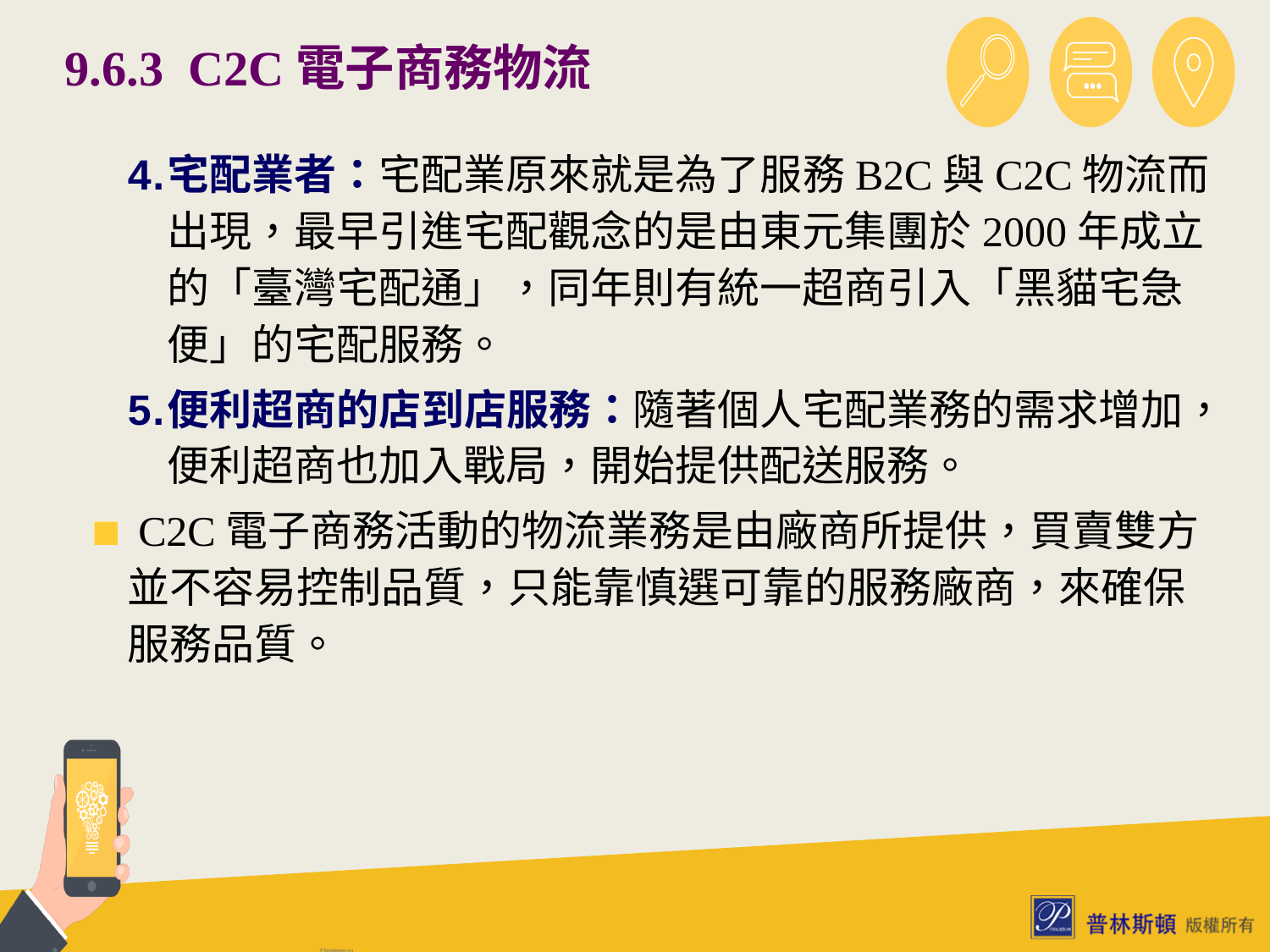

# 9.6.3  C2C電子商務物流
宅配業者：宅配業原來就是為了服務B2C與C2C物流而出現，最早引進宅配觀念的是由東元集團於2000年成立的「臺灣宅配通」，同年則有統一超商引入「黑貓宅急便」的宅配服務。
便利超商的店到店服務：隨著個人宅配業務的需求增加，便利超商也加入戰局，開始提供配送服務。
 C2C電子商務活動的物流業務是由廠商所提供，買賣雙方並不容易控制品質，只能靠慎選可靠的服務廠商，來確保服務品質。